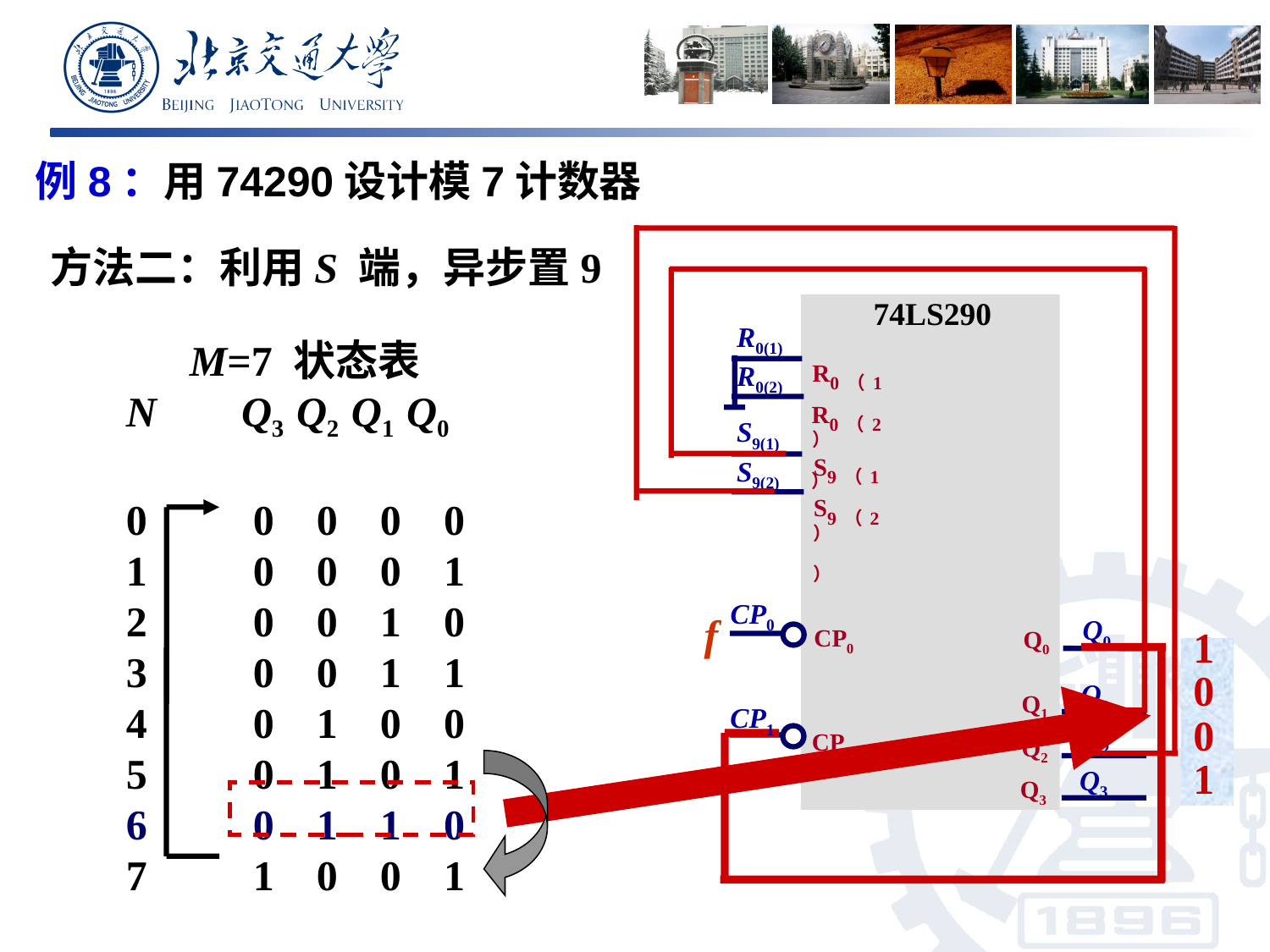

例8：用74290设计模7计数器

方法二：利用S 端，异步置9

74LS290

R0(1)
R0（1）
R0(2)

R0（2）
S9(1)

S9（1）
S9(2)

S9（2）

Q0
CP0
Q0

Q1
Q1
Q2
CP1

Q2

Q3

Q3

      M=7 状态表
N        Q3  Q2  Q1  Q0

0	0    0    0    0
1	0    0    0    1
2	0    0    1    0
3	0    0    1    1
4	0    1    0    0
5	0    1    0    1
6	0    1    1    0
7	1    0    0    1

CP0
f
0110
1
0
0
1

CP1